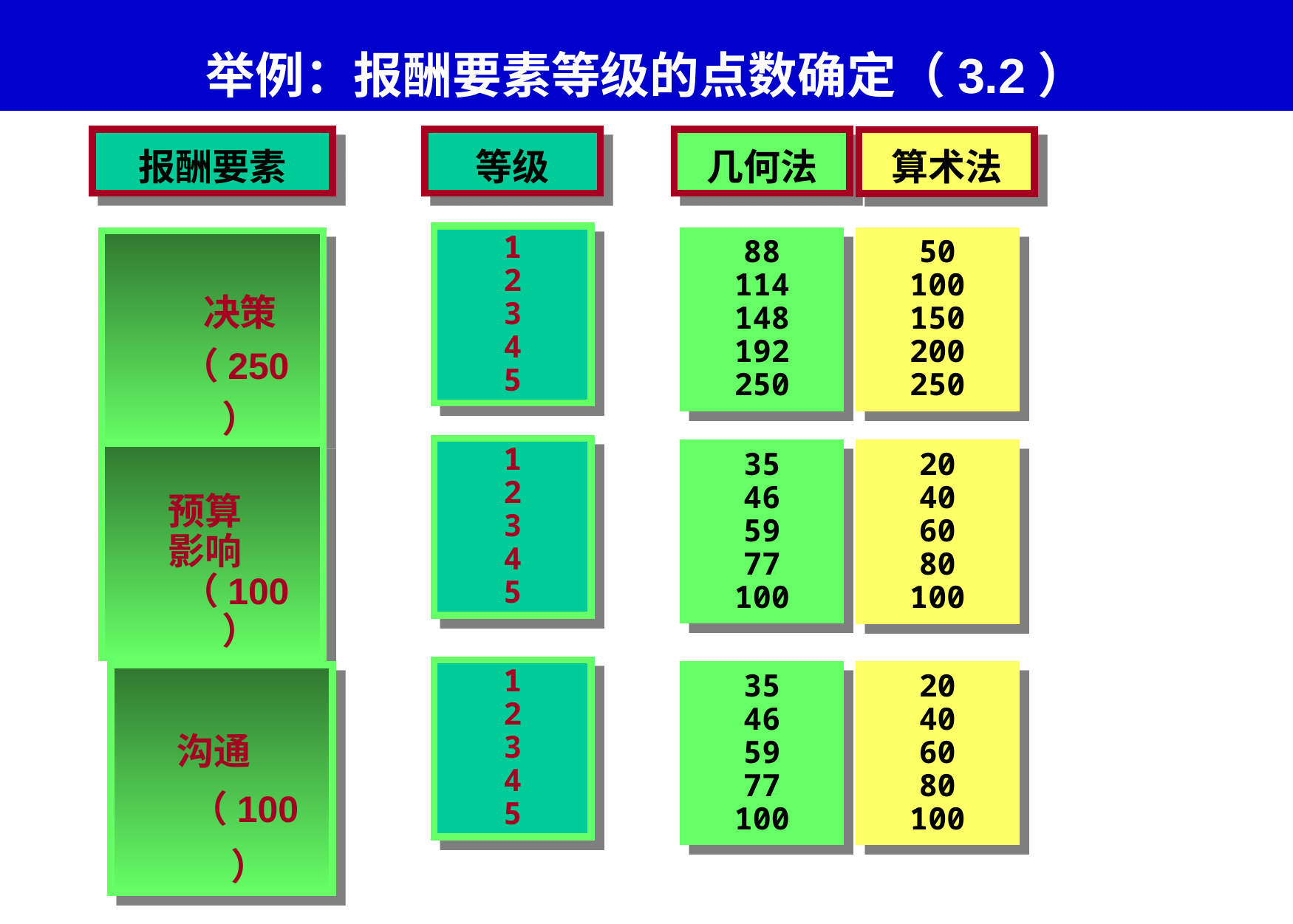

# 举例：报酬要素等级的点数确定（3.2）
报酬要素
等级
几何法
算术法
1
2
3
4
5

决策
（250）
88
114
148
192
250
50
100
150
200
250
1
2
3
4
5

预算
影响
（100）
35
46
59
77
100
20
40
60
80
100
1
2
3
4
5

沟通
（100）
35
46
59
77
100
20
40
60
80
100